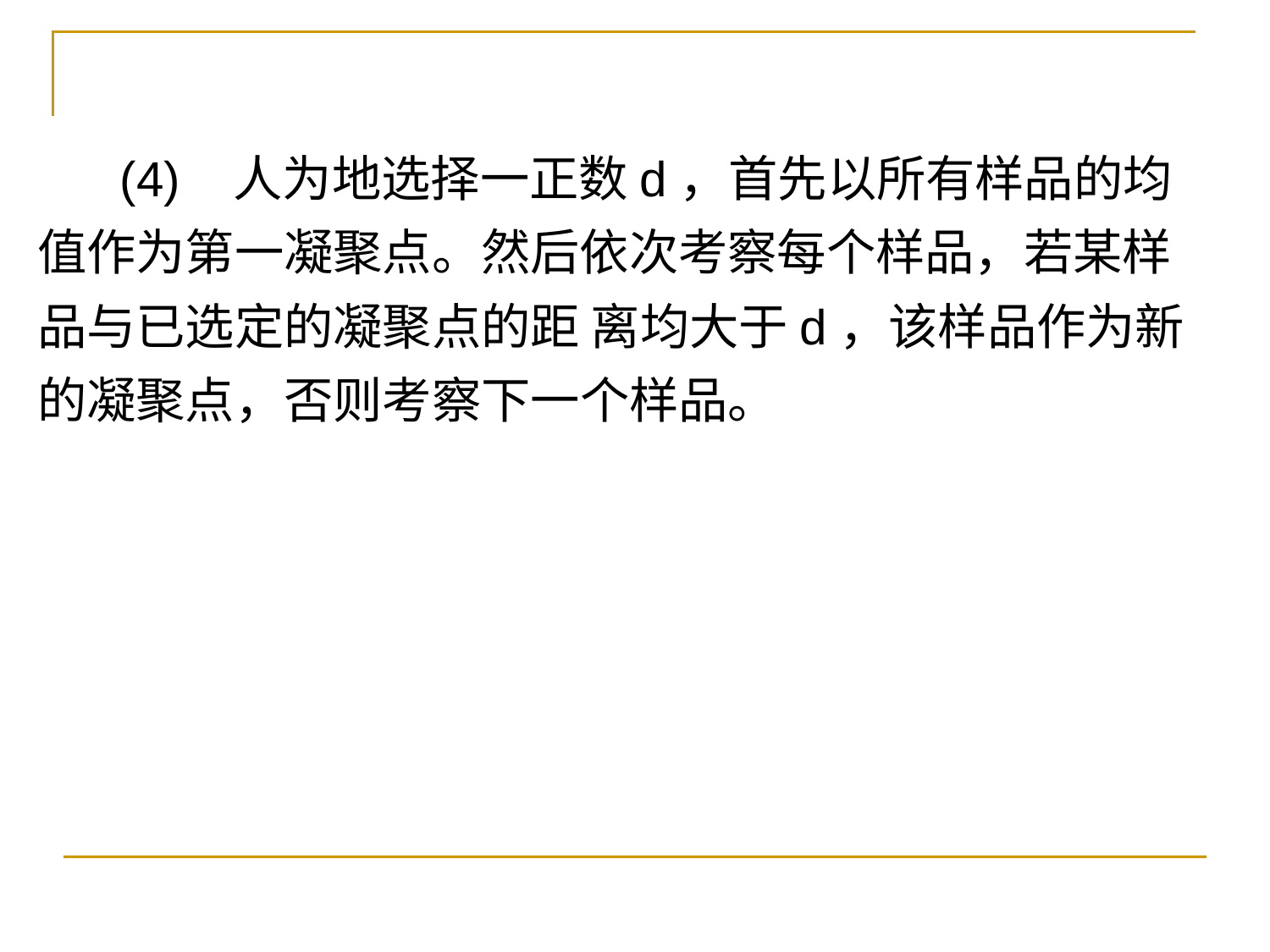

(4)   人为地选择一正数d，首先以所有样品的均值作为第一凝聚点。然后依次考察每个样品，若某样品与已选定的凝聚点的距 离均大于d，该样品作为新的凝聚点，否则考察下一个样品。